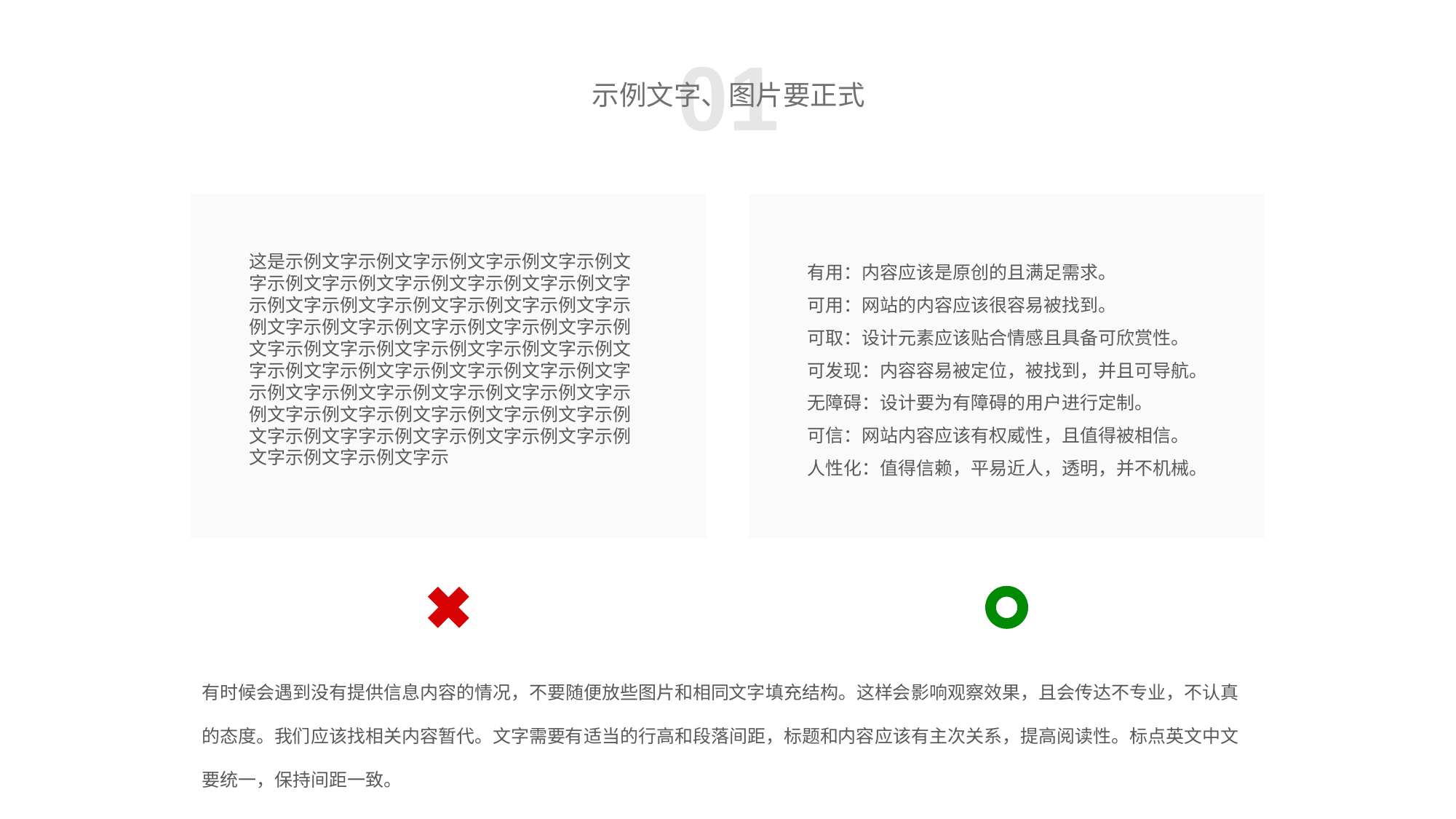

01
示例文字、图片要正式

这是示例文字示例文字示例文字示例文字示例文字示例文字示例文字示例文字示例文字示例文字示例文字示例文字示例文字示例文字示例文字示例文字示例文字示例文字示例文字示例文字示例文字示例文字示例文字示例文字示例文字示例文字示例文字示例文字示例文字示例文字示例文字示例文字示例文字示例文字示例文字示例文字示例文字示例文字示例文字示例文字示例文字示例文字示例文字字示例文字示例文字示例文字示例文字示例文字示例文字示
有用：内容应该是原创的且满足需求。
可用：网站的内容应该很容易被找到。
可取：设计元素应该贴合情感且具备可欣赏性。
可发现：内容容易被定位，被找到，并且可导航。
无障碍：设计要为有障碍的用户进行定制。
可信：网站内容应该有权威性，且值得被相信。
人性化：值得信赖，平易近人，透明，并不机械。
有时候会遇到没有提供信息内容的情况，不要随便放些图片和相同文字填充结构。这样会影响观察效果，且会传达不专业，不认真的态度。我们应该找相关内容暂代。文字需要有适当的行高和段落间距，标题和内容应该有主次关系，提高阅读性。标点英文中文要统一，保持间距一致。